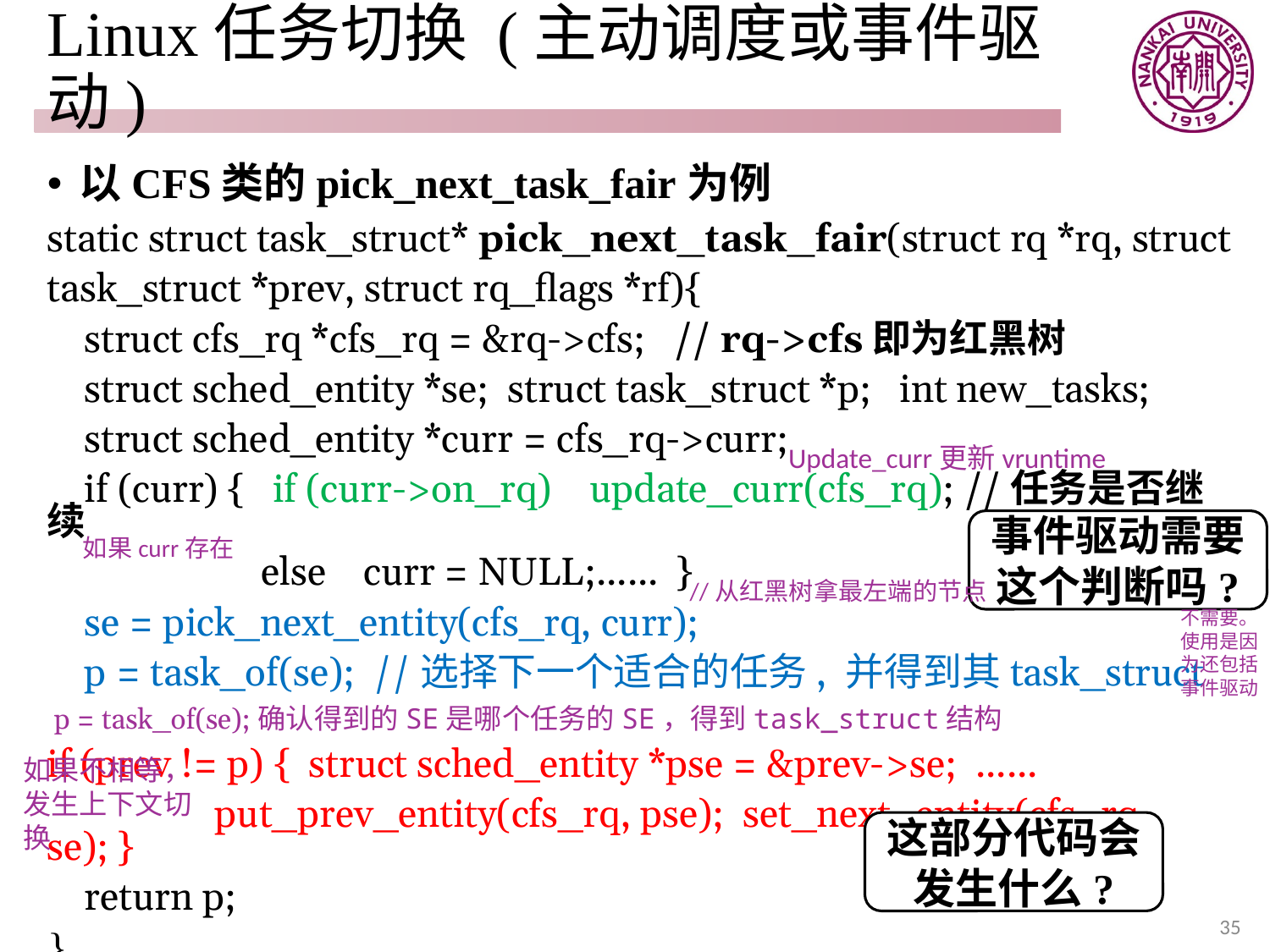

# Linux任务切换 (主动调度或事件驱动)
以CFS类的pick_next_task_fair为例
static struct task_struct* pick_next_task_fair(struct rq *rq, struct
task_struct *prev, struct rq_flags *rf){
    struct cfs_rq *cfs_rq = &rq->cfs;   // rq->cfs即为红黑树
    struct sched_entity *se;  struct task_struct *p;   int new_tasks;
    struct sched_entity *curr = cfs_rq->curr;
    if (curr) {   if (curr->on_rq)    update_curr(cfs_rq); //任务是否继续
                       else    curr = NULL;......  }
    se = pick_next_entity(cfs_rq, curr);
    p = task_of(se);  //选择下一个适合的任务, 并得到其task_struct
 p = task_of(se);确认得到的SE是哪个任务的SE，得到task_struct结构
if (prev != p) {  struct sched_entity *pse = &prev->se;  ......
                  put_prev_entity(cfs_rq, pse);  set_next_entity(cfs_rq, se); }
    return p;
}
Update_curr更新vruntime
事件驱动需要这个判断吗?
如果curr存在
//从红黑树拿最左端的节点
不需要。使用是因为还包括事件驱动
如果不相等，发生上下文切换
这部分代码会发生什么?
35